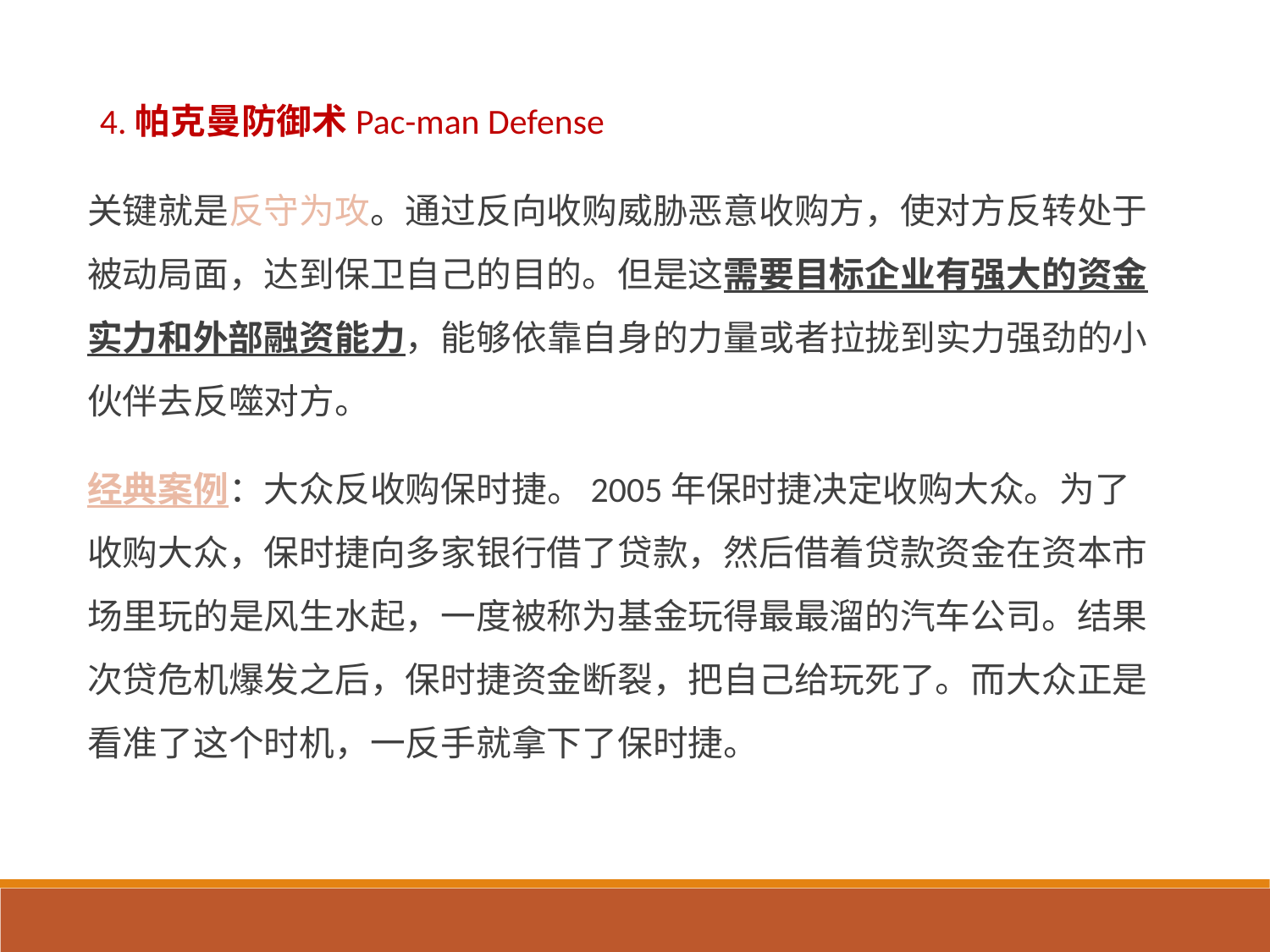

# 4.帕克曼防御术Pac-man Defense
关键就是反守为攻。通过反向收购威胁恶意收购方，使对方反转处于被动局面，达到保卫自己的目的。但是这需要目标企业有强大的资金实力和外部融资能力，能够依靠自身的力量或者拉拢到实力强劲的小伙伴去反噬对方。
经典案例：大众反收购保时捷。2005年保时捷决定收购大众。为了收购大众，保时捷向多家银行借了贷款，然后借着贷款资金在资本市场里玩的是风生水起，一度被称为基金玩得最最溜的汽车公司。结果次贷危机爆发之后，保时捷资金断裂，把自己给玩死了。而大众正是看准了这个时机，一反手就拿下了保时捷。